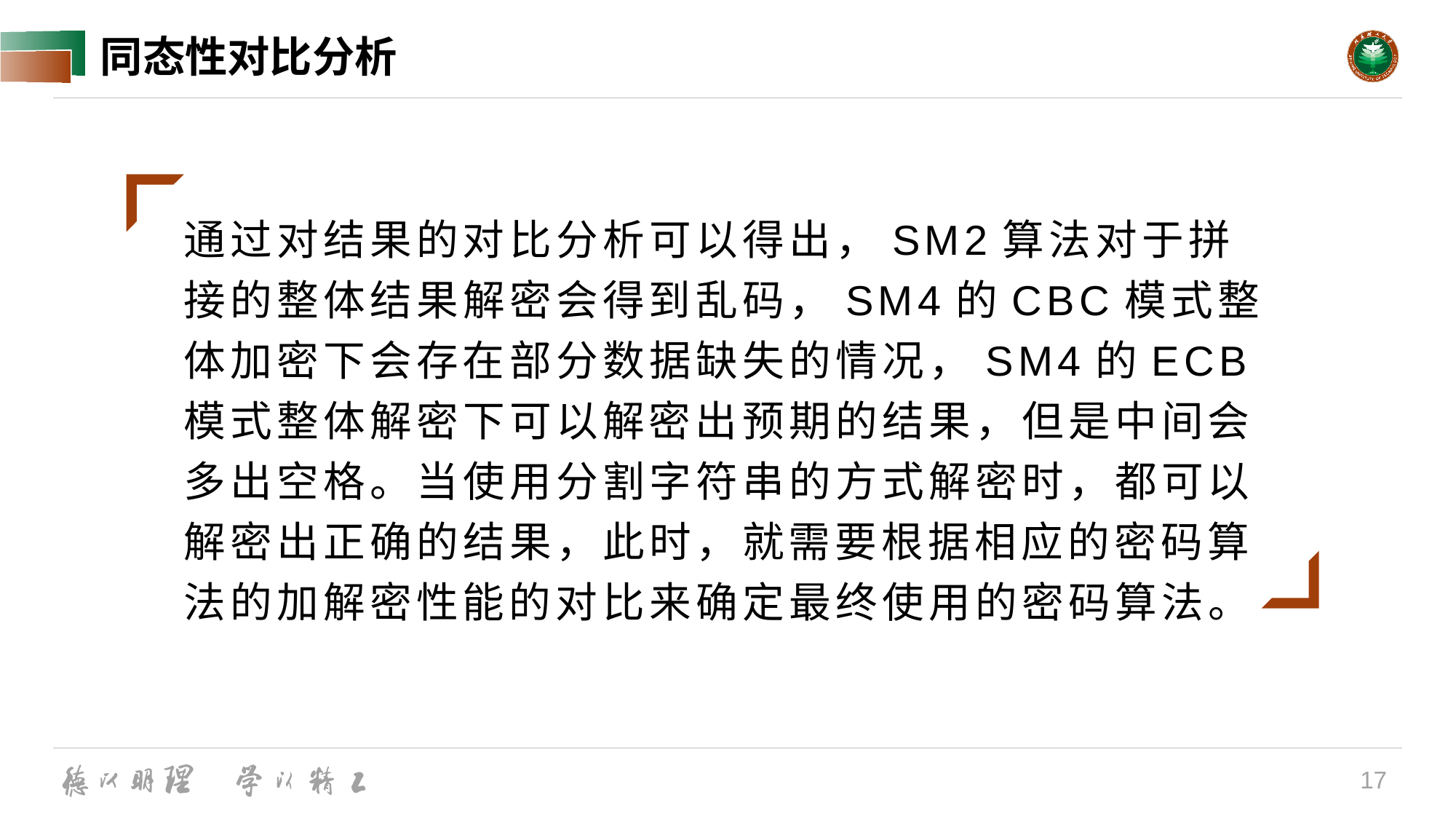

# 同态性对比分析

通过对结果的对比分析可以得出，SM2算法对于拼接的整体结果解密会得到乱码，SM4的CBC模式整体加密下会存在部分数据缺失的情况，SM4的ECB模式整体解密下可以解密出预期的结果，但是中间会多出空格。当使用分割字符串的方式解密时，都可以解密出正确的结果，此时，就需要根据相应的密码算法的加解密性能的对比来确定最终使用的密码算法。